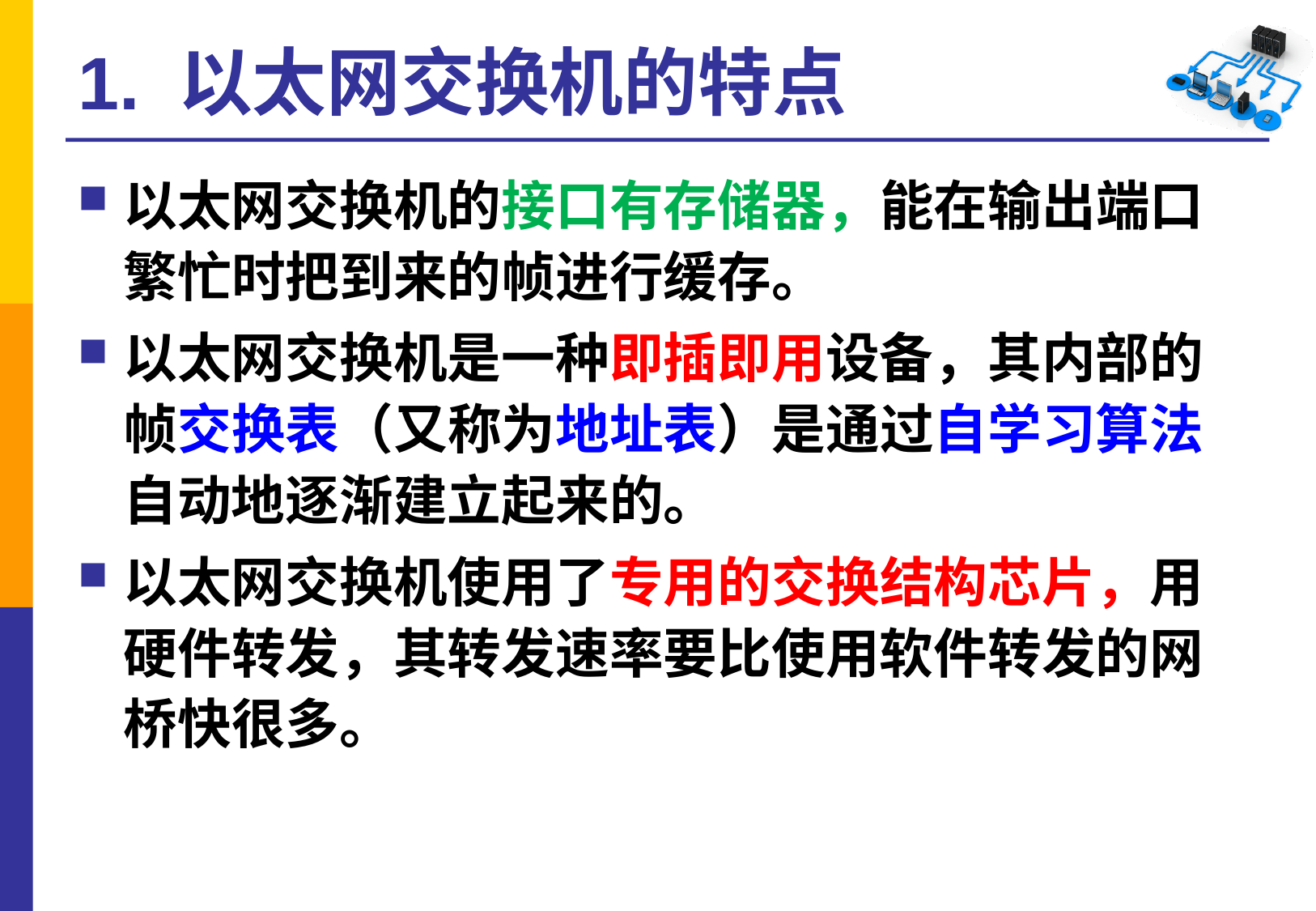

# 1. 以太网交换机的特点
以太网交换机的接口有存储器，能在输出端口繁忙时把到来的帧进行缓存。
以太网交换机是一种即插即用设备，其内部的帧交换表（又称为地址表）是通过自学习算法自动地逐渐建立起来的。
以太网交换机使用了专用的交换结构芯片，用硬件转发，其转发速率要比使用软件转发的网桥快很多。